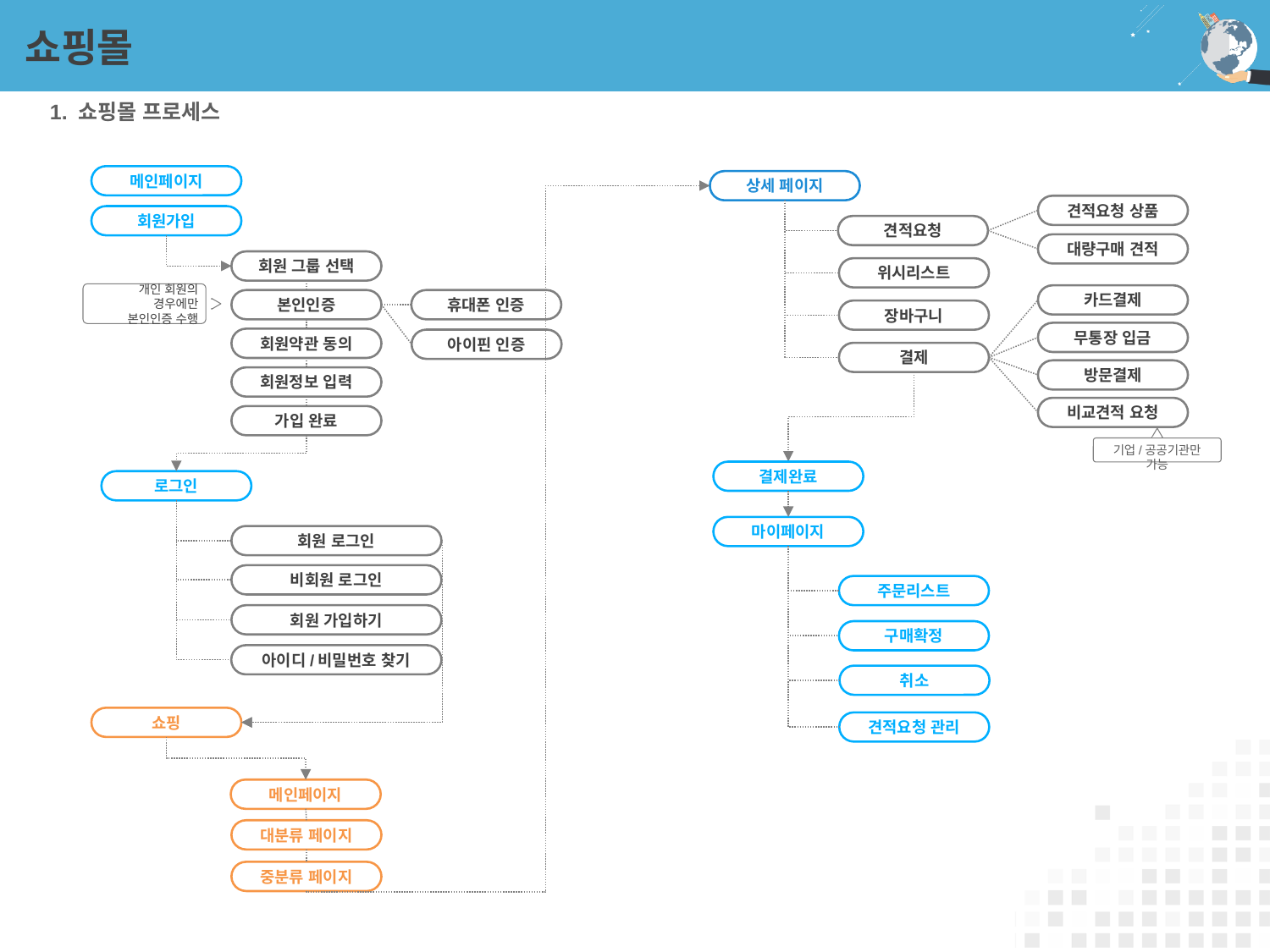

# 쇼핑몰
1. 쇼핑몰 프로세스
메인페이지
상세 페이지
견적요청 상품
회원가입
견적요청
대량구매 견적
회원 그룹 선택
위시리스트
개인 회원의 경우에만
본인인증 수행

카드결제
본인인증
휴대폰 인증
장바구니
무통장 입금
회원약관 동의
아이핀 인증
결제
방문결제
회원정보 입력
비교견적 요청
가입 완료

기업/공공기관만 가능
결제완료
로그인
마이페이지
회원 로그인
비회원 로그인
주문리스트
회원 가입하기
구매확정
아이디/비밀번호 찾기
취소
쇼핑
견적요청 관리
메인페이지
대분류 페이지
중분류 페이지